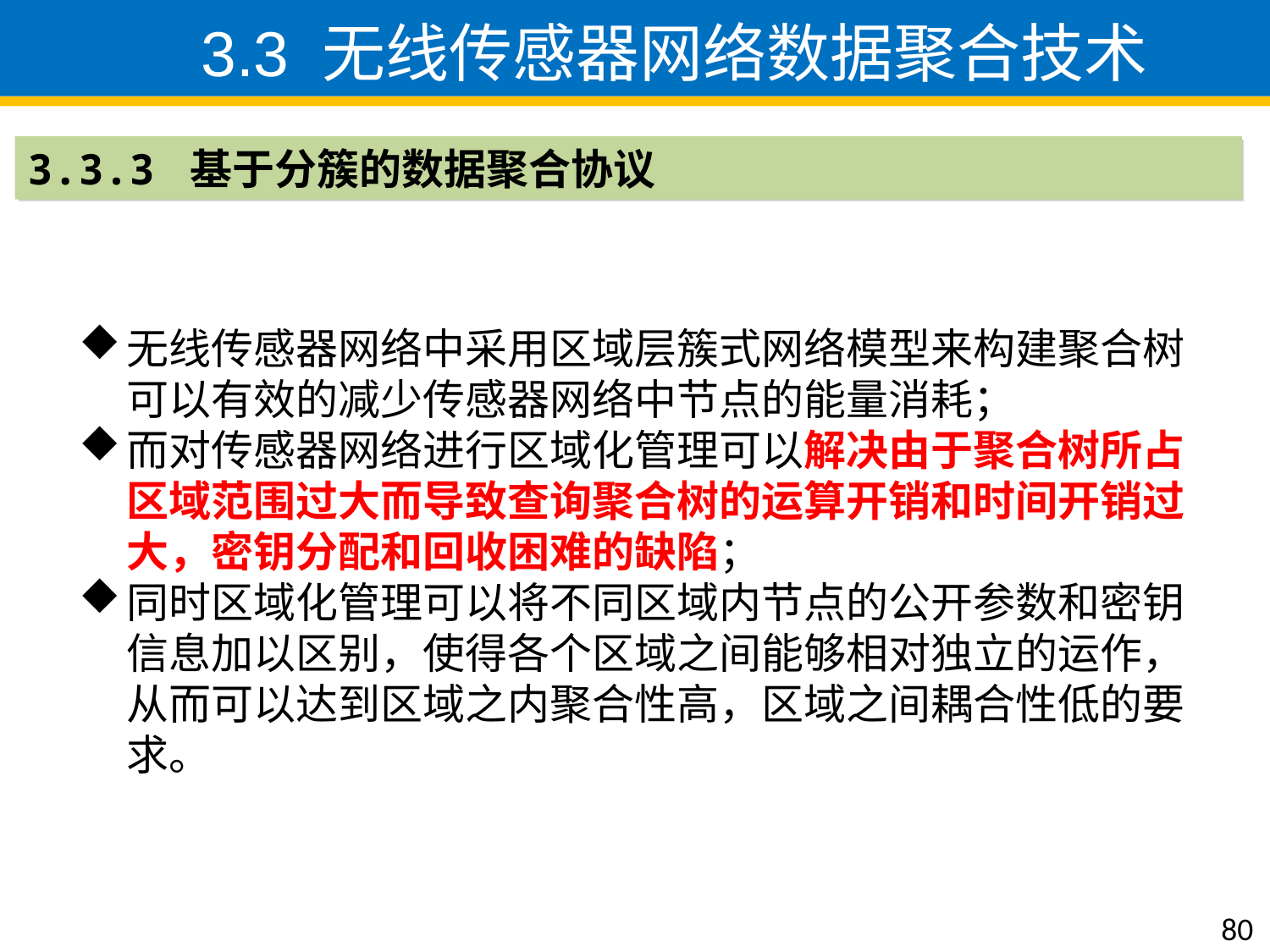

3.3 无线传感器网络数据聚合技术

3.3.3 基于分簇的数据聚合协议
无线传感器网络中采用区域层簇式网络模型来构建聚合树可以有效的减少传感器网络中节点的能量消耗；
而对传感器网络进行区域化管理可以解决由于聚合树所占区域范围过大而导致查询聚合树的运算开销和时间开销过大，密钥分配和回收困难的缺陷；
同时区域化管理可以将不同区域内节点的公开参数和密钥信息加以区别，使得各个区域之间能够相对独立的运作，从而可以达到区域之内聚合性高，区域之间耦合性低的要求。
80